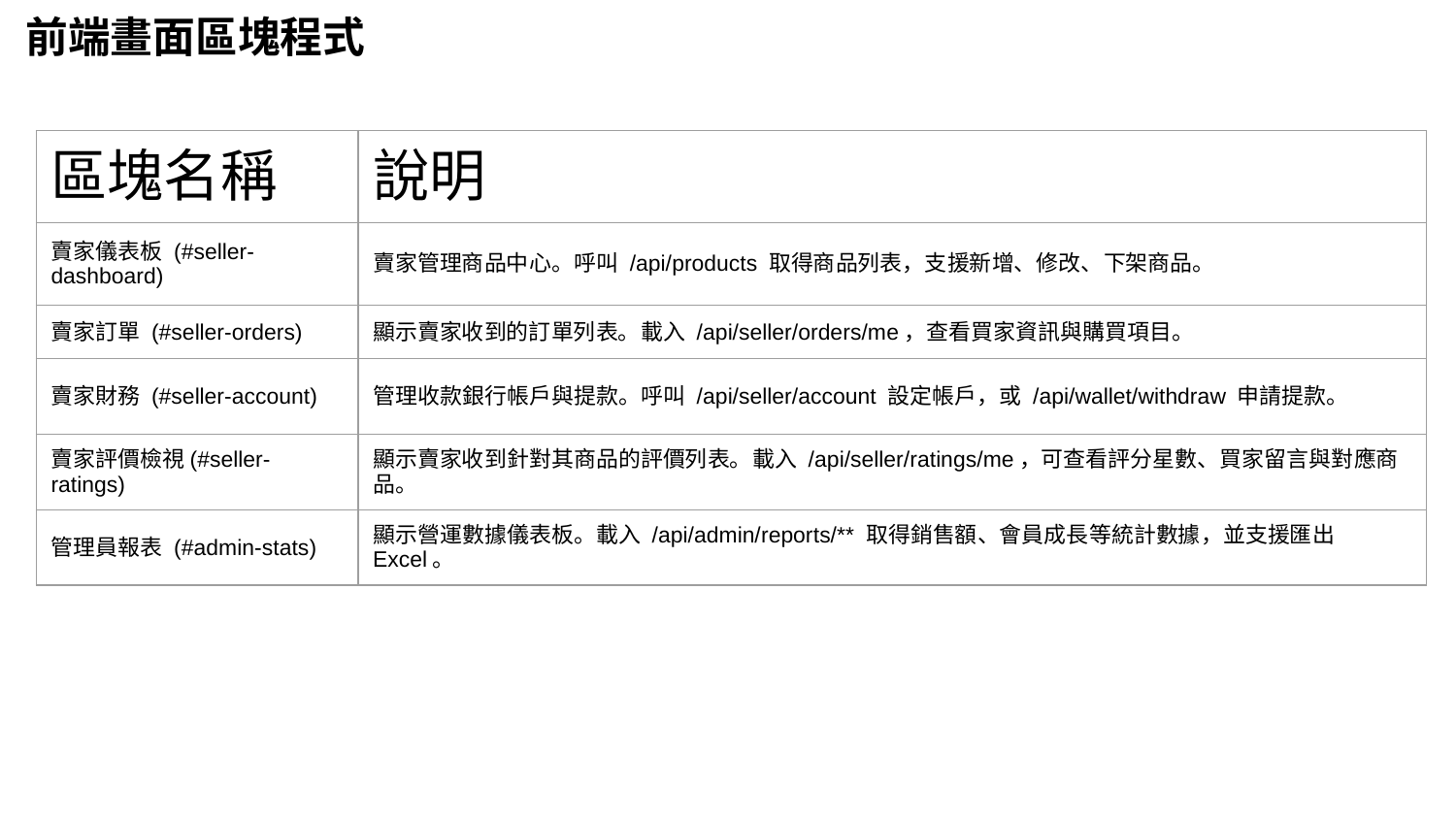

# 前端畫面區塊程式
| 區塊名稱 | 說明 |
| --- | --- |
| 賣家儀表板 (#seller-dashboard) | 賣家管理商品中心。呼叫 /api/products 取得商品列表，支援新增、修改、下架商品。 |
| 賣家訂單 (#seller-orders) | 顯示賣家收到的訂單列表。載入 /api/seller/orders/me，查看買家資訊與購買項目。 |
| 賣家財務 (#seller-account) | 管理收款銀行帳戶與提款。呼叫 /api/seller/account 設定帳戶，或 /api/wallet/withdraw 申請提款。 |
| 賣家評價檢視(#seller-ratings) | 顯示賣家收到針對其商品的評價列表。載入 /api/seller/ratings/me，可查看評分星數、買家留言與對應商品。 |
| 管理員報表 (#admin-stats) | 顯示營運數據儀表板。載入 /api/admin/reports/\*\* 取得銷售額、會員成長等統計數據，並支援匯出 Excel。 |